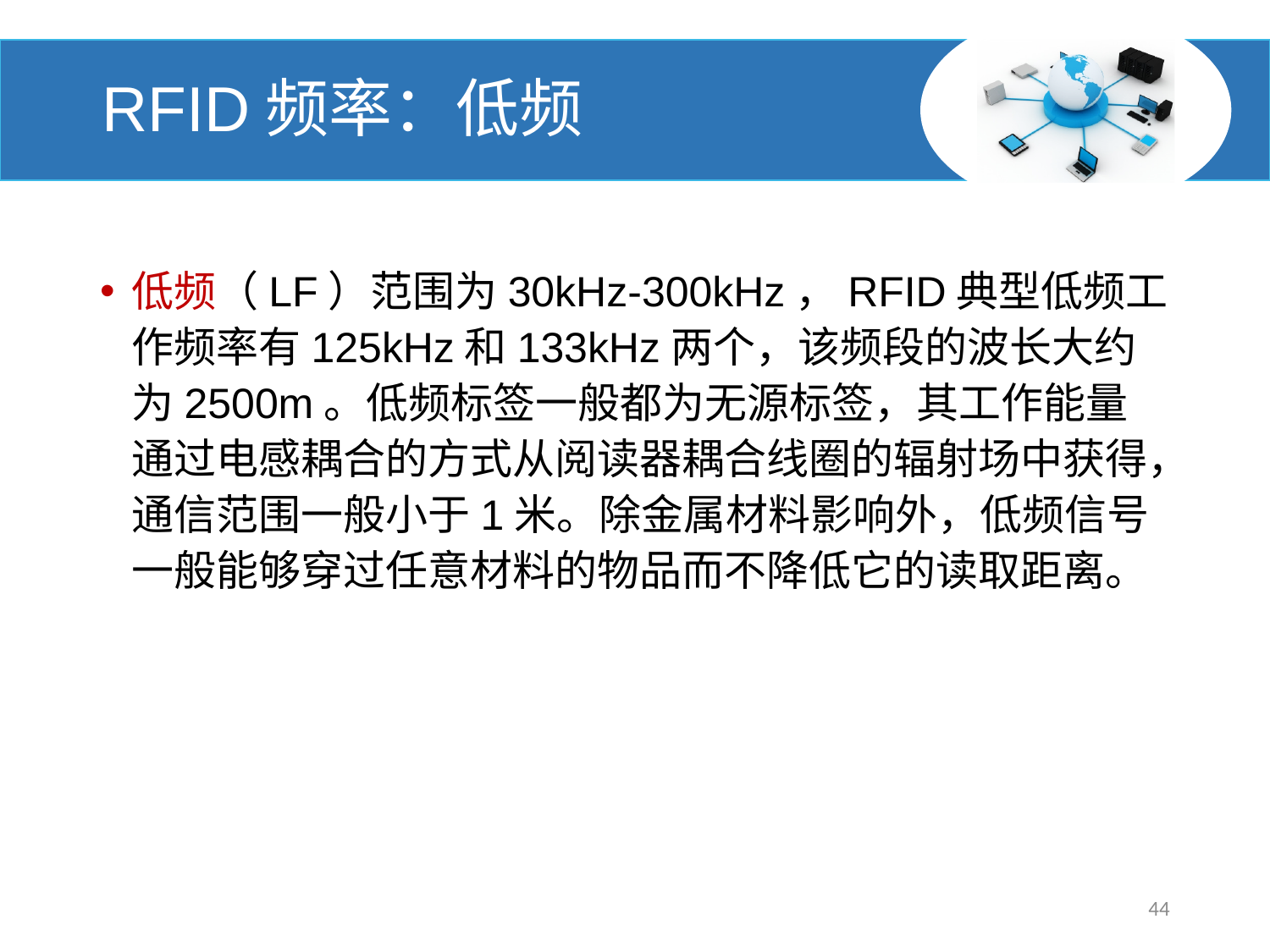

# RFID频率：低频
低频（LF）范围为30kHz-300kHz，RFID典型低频工作频率有125kHz和133kHz两个，该频段的波长大约为2500m。低频标签一般都为无源标签，其工作能量通过电感耦合的方式从阅读器耦合线圈的辐射场中获得，通信范围一般小于1米。除金属材料影响外，低频信号一般能够穿过任意材料的物品而不降低它的读取距离。
44